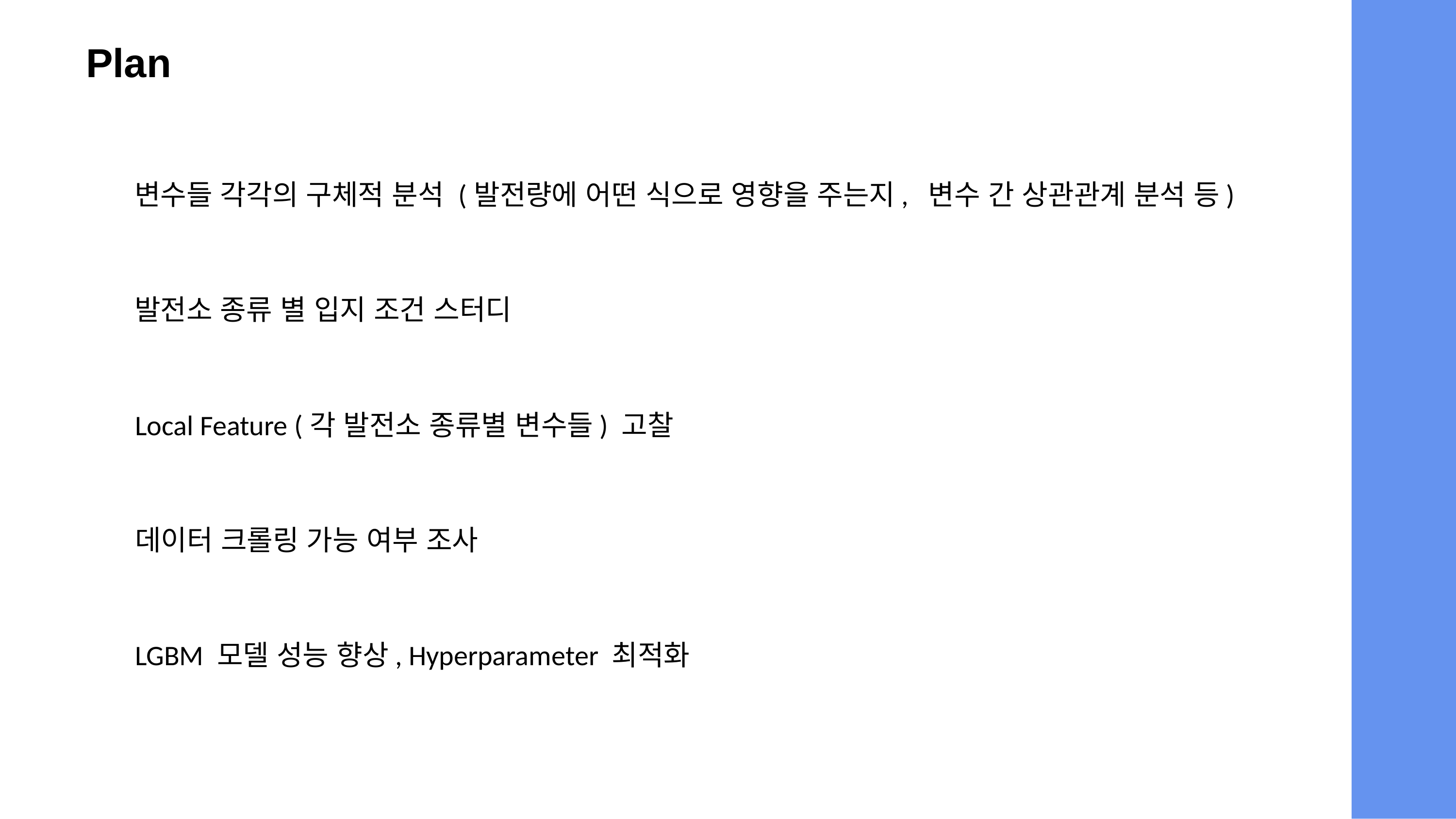

Plan
변수들 각각의 구체적 분석 (발전량에 어떤 식으로 영향을 주는지,  변수 간 상관관계 분석 등)
발전소 종류 별 입지 조건 스터디
Local Feature (각 발전소 종류별 변수들) 고찰
데이터 크롤링 가능 여부 조사
LGBM 모델 성능 향상, Hyperparameter 최적화